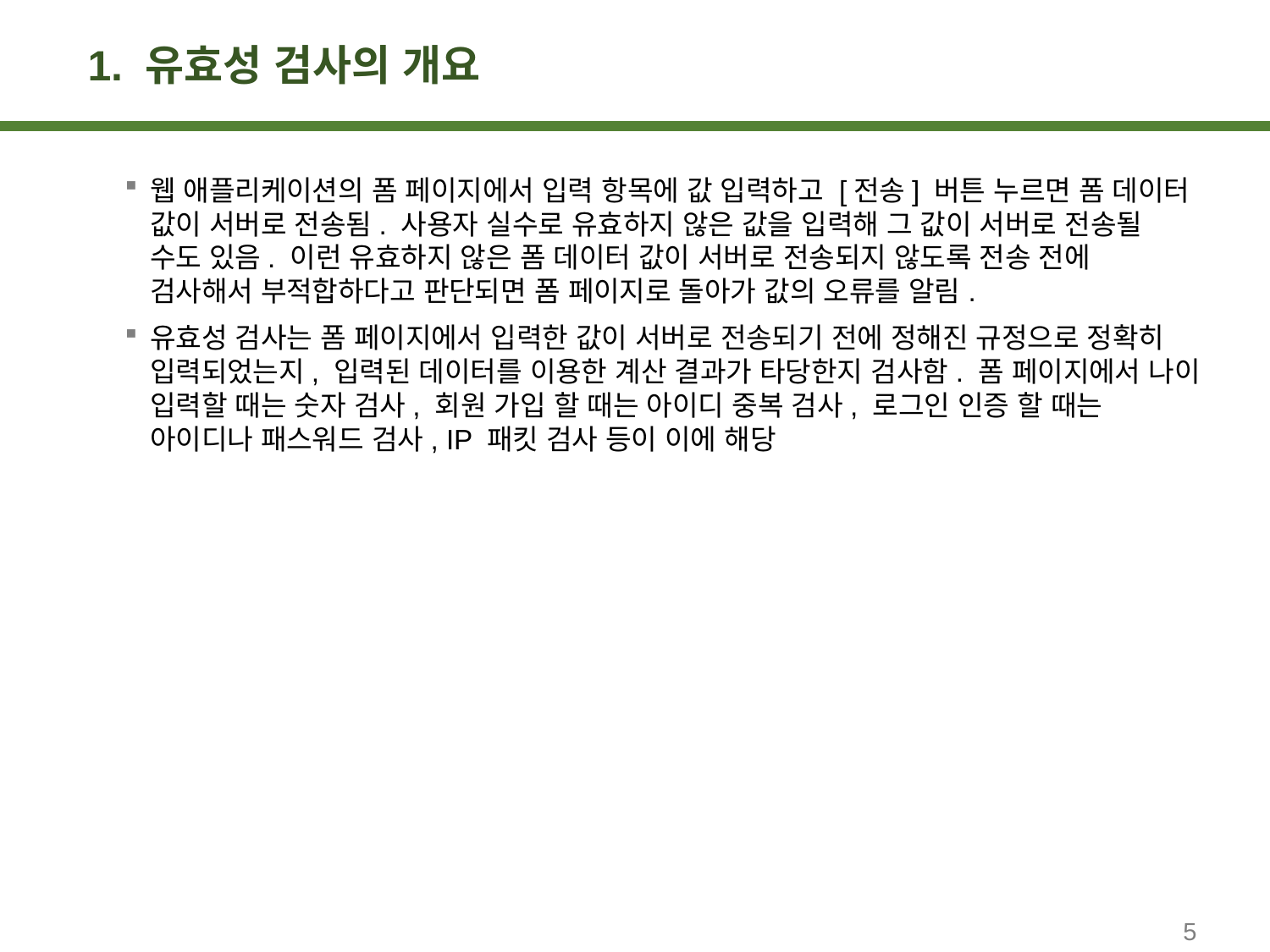

# 1. 유효성 검사의 개요
웹 애플리케이션의 폼 페이지에서 입력 항목에 값 입력하고 [전송] 버튼 누르면 폼 데이터 값이 서버로 전송됨. 사용자 실수로 유효하지 않은 값을 입력해 그 값이 서버로 전송될 수도 있음. 이런 유효하지 않은 폼 데이터 값이 서버로 전송되지 않도록 전송 전에 검사해서 부적합하다고 판단되면 폼 페이지로 돌아가 값의 오류를 알림.
유효성 검사는 폼 페이지에서 입력한 값이 서버로 전송되기 전에 정해진 규정으로 정확히 입력되었는지, 입력된 데이터를 이용한 계산 결과가 타당한지 검사함. 폼 페이지에서 나이 입력할 때는 숫자 검사, 회원 가입 할 때는 아이디 중복 검사, 로그인 인증 할 때는 아이디나 패스워드 검사, IP 패킷 검사 등이 이에 해당